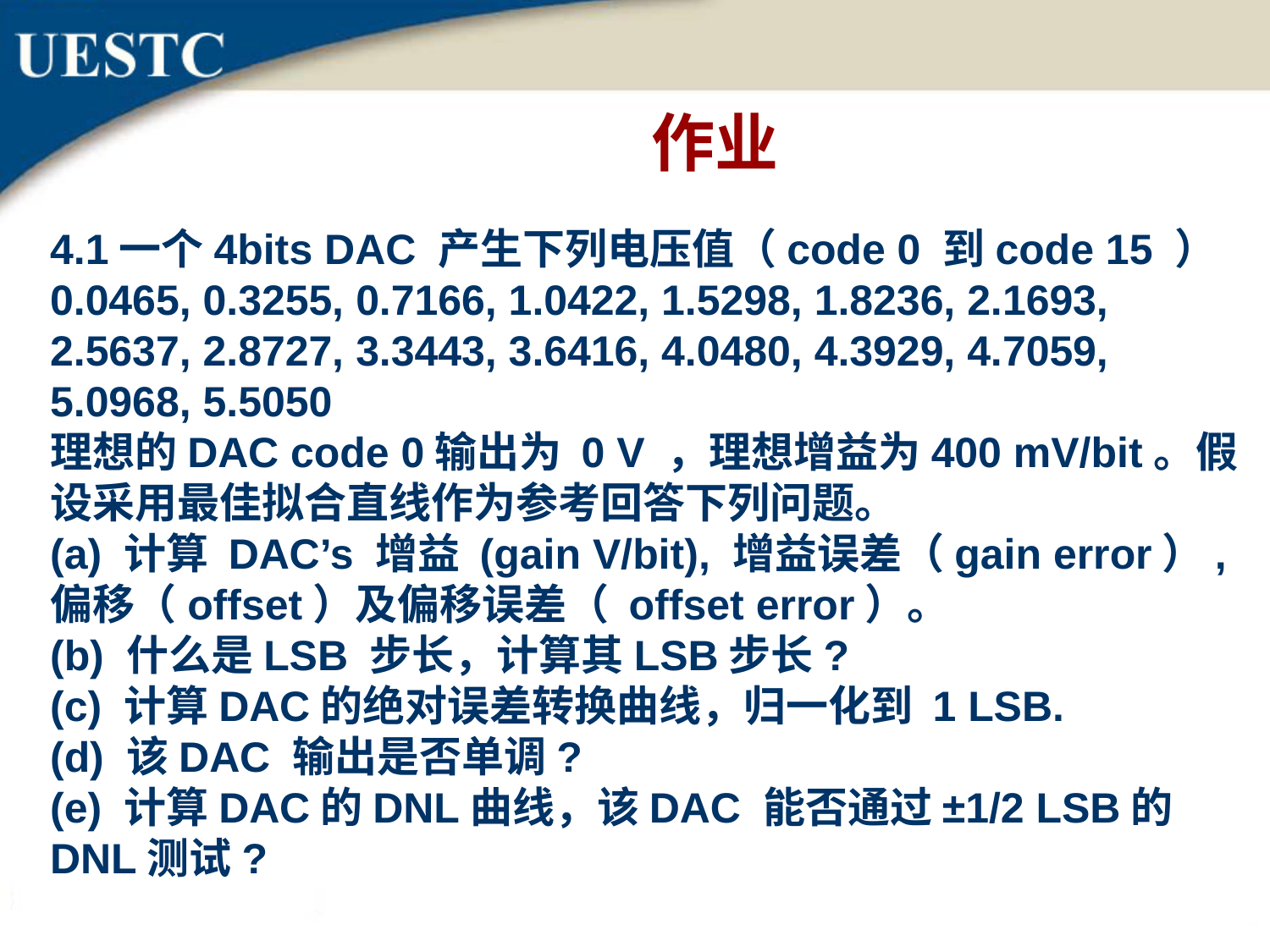

作业
4.1一个4bits DAC 产生下列电压值（code 0 到code 15 ）
0.0465, 0.3255, 0.7166, 1.0422, 1.5298, 1.8236, 2.1693, 2.5637, 2.8727, 3.3443, 3.6416, 4.0480, 4.3929, 4.7059, 5.0968, 5.5050
理想的DAC code 0输出为 0 V ，理想增益为400 mV/bit。假设采用最佳拟合直线作为参考回答下列问题。
(a) 计算 DAC’s 增益 (gain V/bit), 增益误差（gain error）, 偏移（offset）及偏移误差（ offset error）。
(b) 什么是LSB 步长，计算其LSB步长?
(c) 计算DAC的绝对误差转换曲线，归一化到 1 LSB.
(d) 该DAC 输出是否单调?
(e) 计算DAC的DNL曲线，该DAC 能否通过±1/2 LSB的DNL测试?